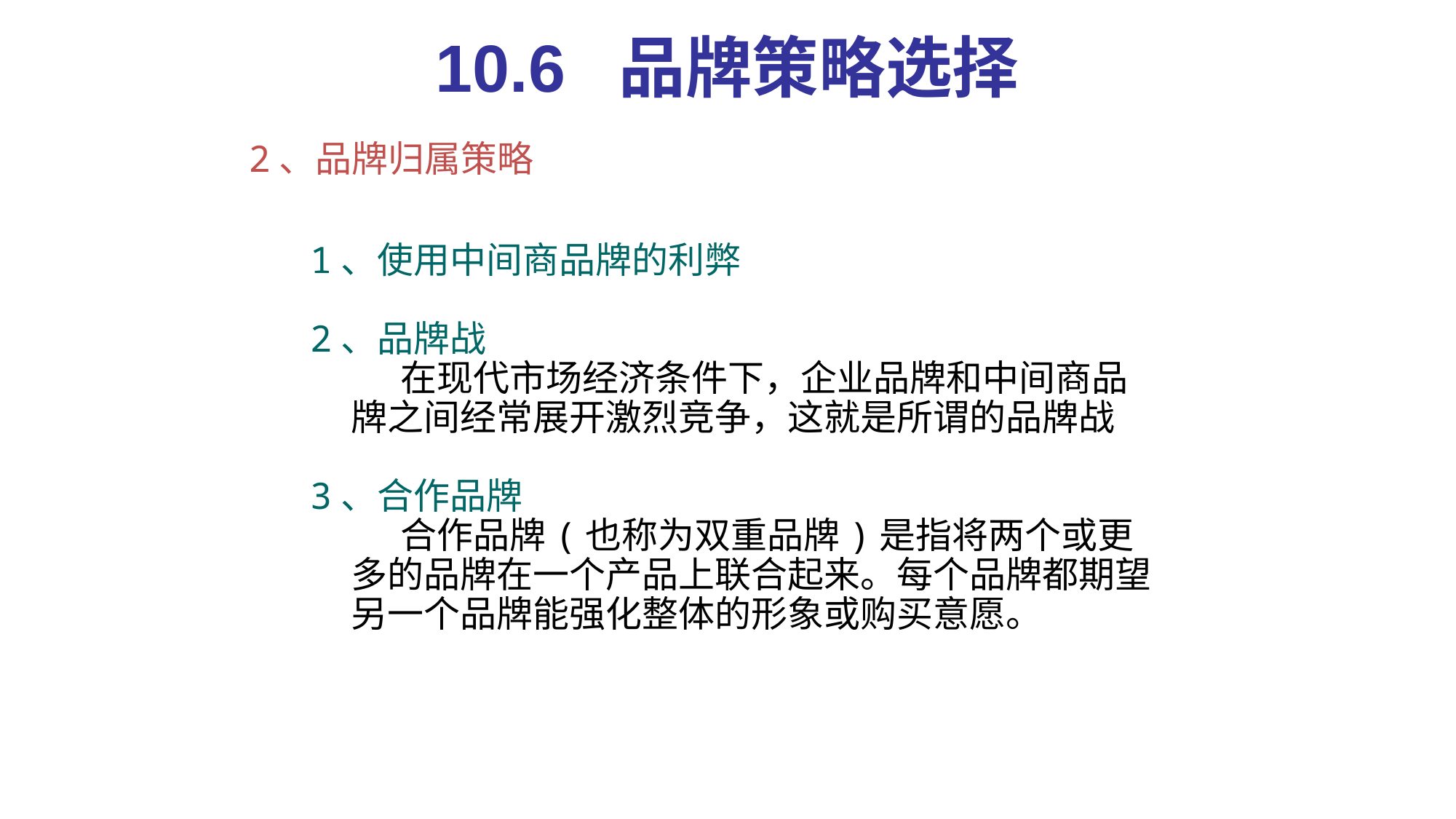

# 10.6  品牌策略选择
2、品牌归属策略

1、使用中间商品牌的利弊

2、品牌战
          在现代市场经济条件下，企业品牌和中间商品牌之间经常展开激烈竞争，这就是所谓的品牌战

3、合作品牌
          合作品牌(也称为双重品牌)是指将两个或更多的品牌在一个产品上联合起来。每个品牌都期望另一个品牌能强化整体的形象或购买意愿。